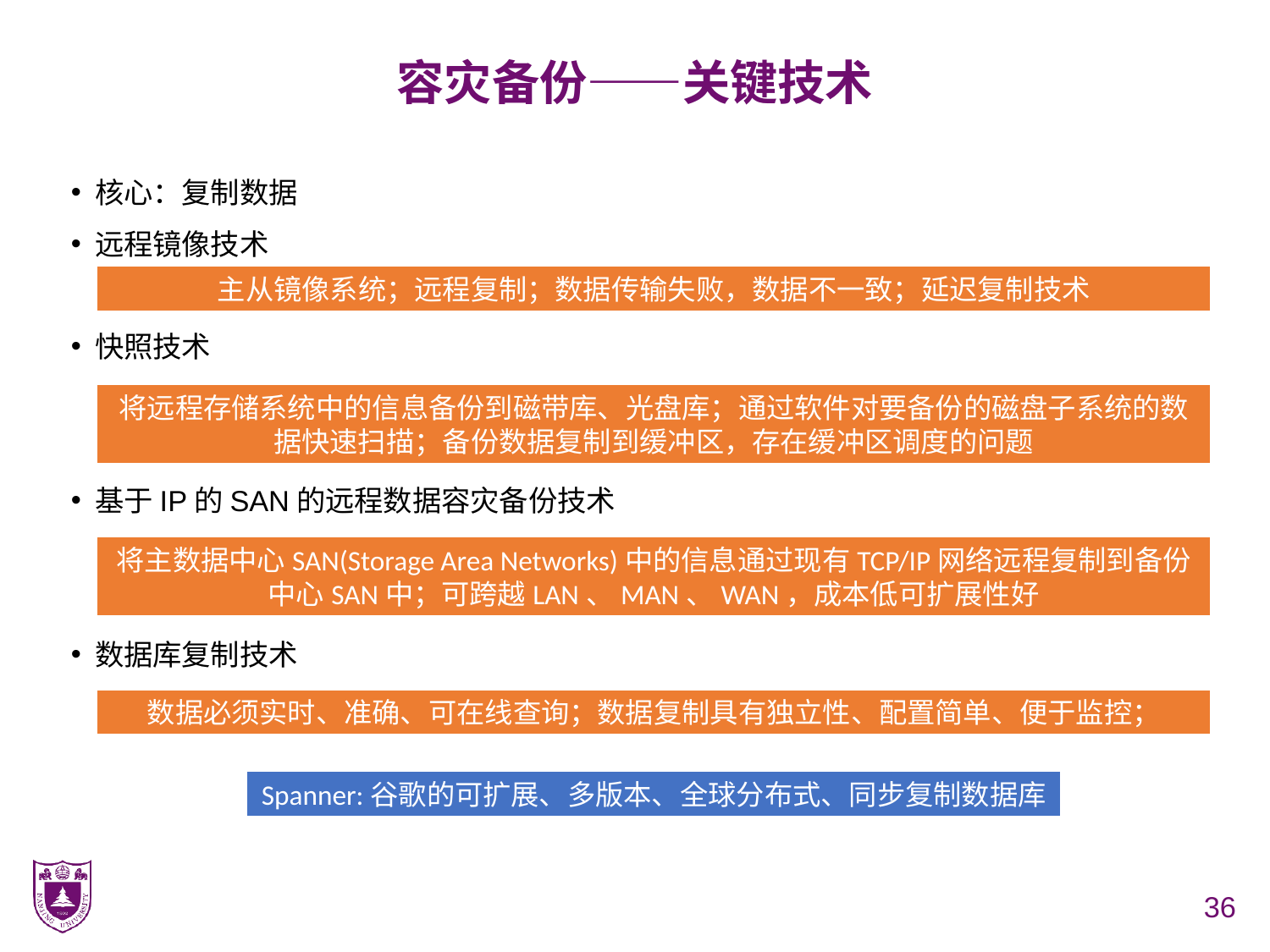

# 容灾备份——关键技术
核心：复制数据
远程镜像技术

快照技术

基于IP的SAN的远程数据容灾备份技术

数据库复制技术
主从镜像系统；远程复制；数据传输失败，数据不一致；延迟复制技术
将远程存储系统中的信息备份到磁带库、光盘库；通过软件对要备份的磁盘子系统的数据快速扫描；备份数据复制到缓冲区，存在缓冲区调度的问题
将主数据中心SAN(Storage Area Networks)中的信息通过现有TCP/IP网络远程复制到备份中心SAN中；可跨越LAN、MAN、WAN，成本低可扩展性好
数据必须实时、准确、可在线查询；数据复制具有独立性、配置简单、便于监控；
Spanner:谷歌的可扩展、多版本、全球分布式、同步复制数据库
36